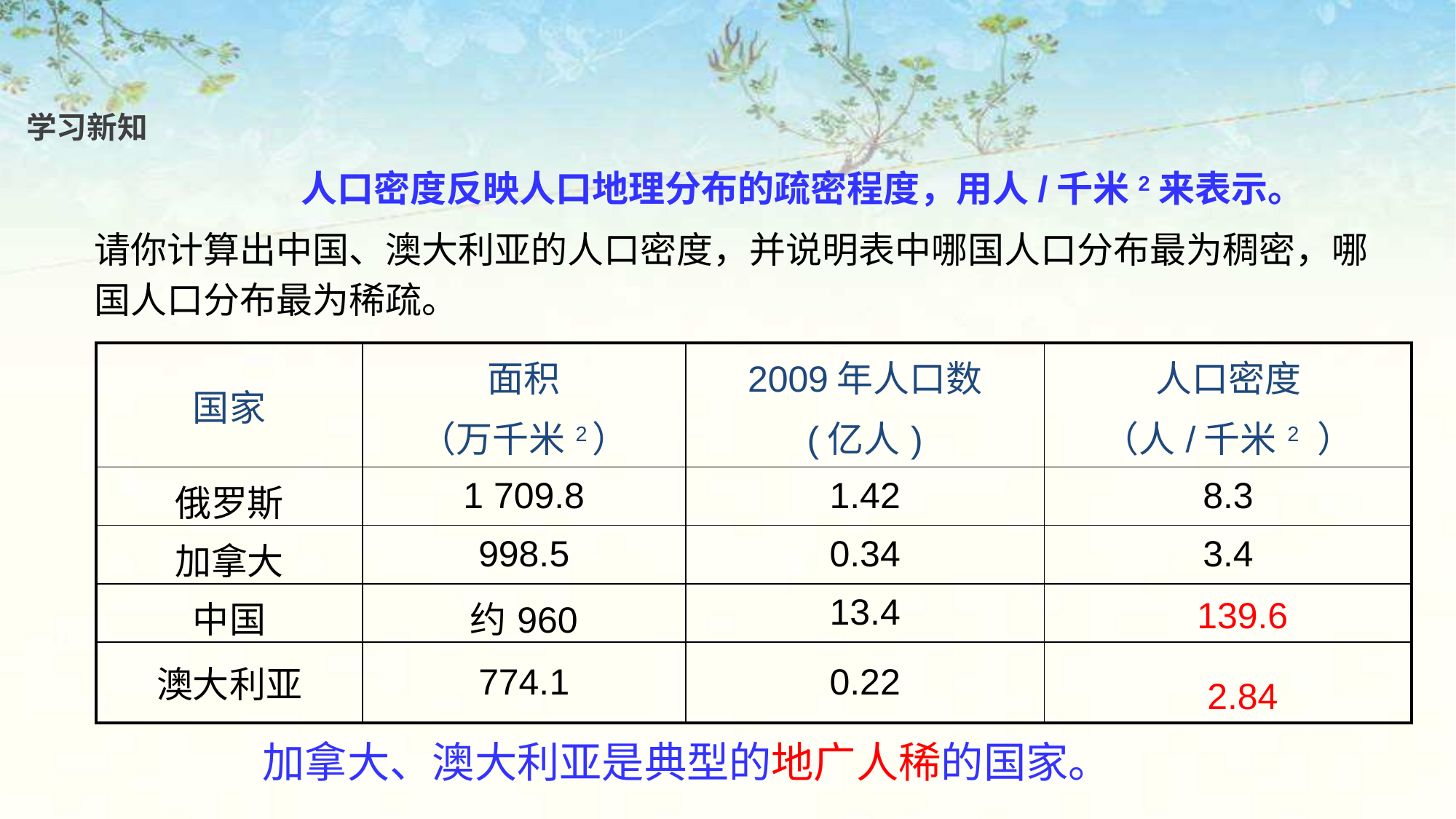

学习新知
人口密度反映人口地理分布的疏密程度，用人/千米2来表示。
请你计算出中国、澳大利亚的人口密度，并说明表中哪国人口分布最为稠密，哪国人口分布最为稀疏。
| 国家 | 面积 （万千米2） | 2009年人口数 (亿人) | 人口密度 （人/千米2 ） |
| --- | --- | --- | --- |
| 俄罗斯 | 1 709.8 | 1.42 | 8.3 |
| 加拿大 | 998.5 | 0.34 | 3.4 |
| 中国 | 约960 | 13.4 |  |
| 澳大利亚 | 774.1 | 0.22 |  |
139.6
2.84
加拿大、澳大利亚是典型的地广人稀的国家。